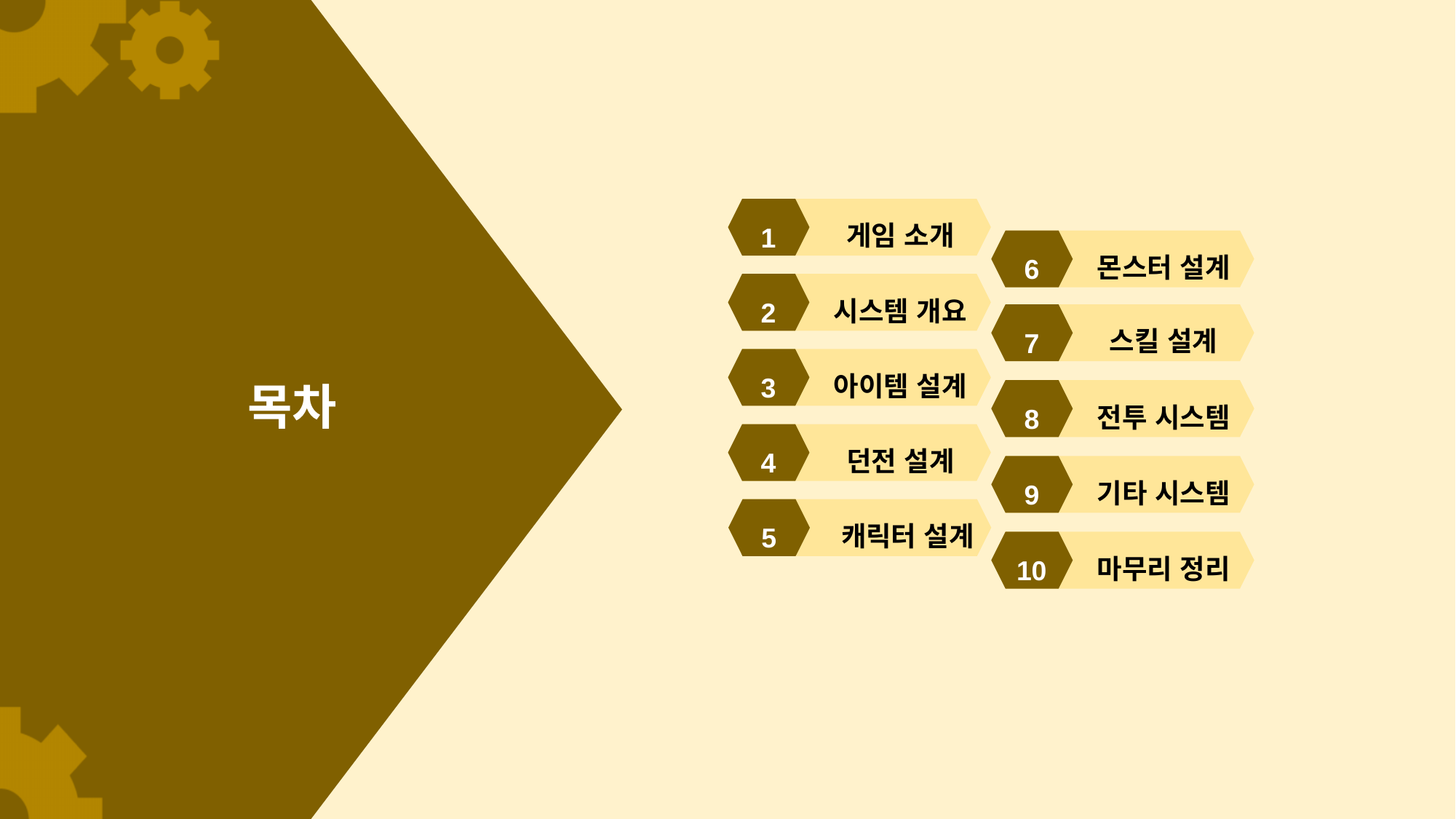

게임 소개
1

몬스터 설계
6

시스템 개요
2

스킬 설계
7

아이템 설계
3
# 목차

전투 시스템
8

던전 설계
4

기타 시스템
9

 캐릭터 설계
5

마무리 정리
10